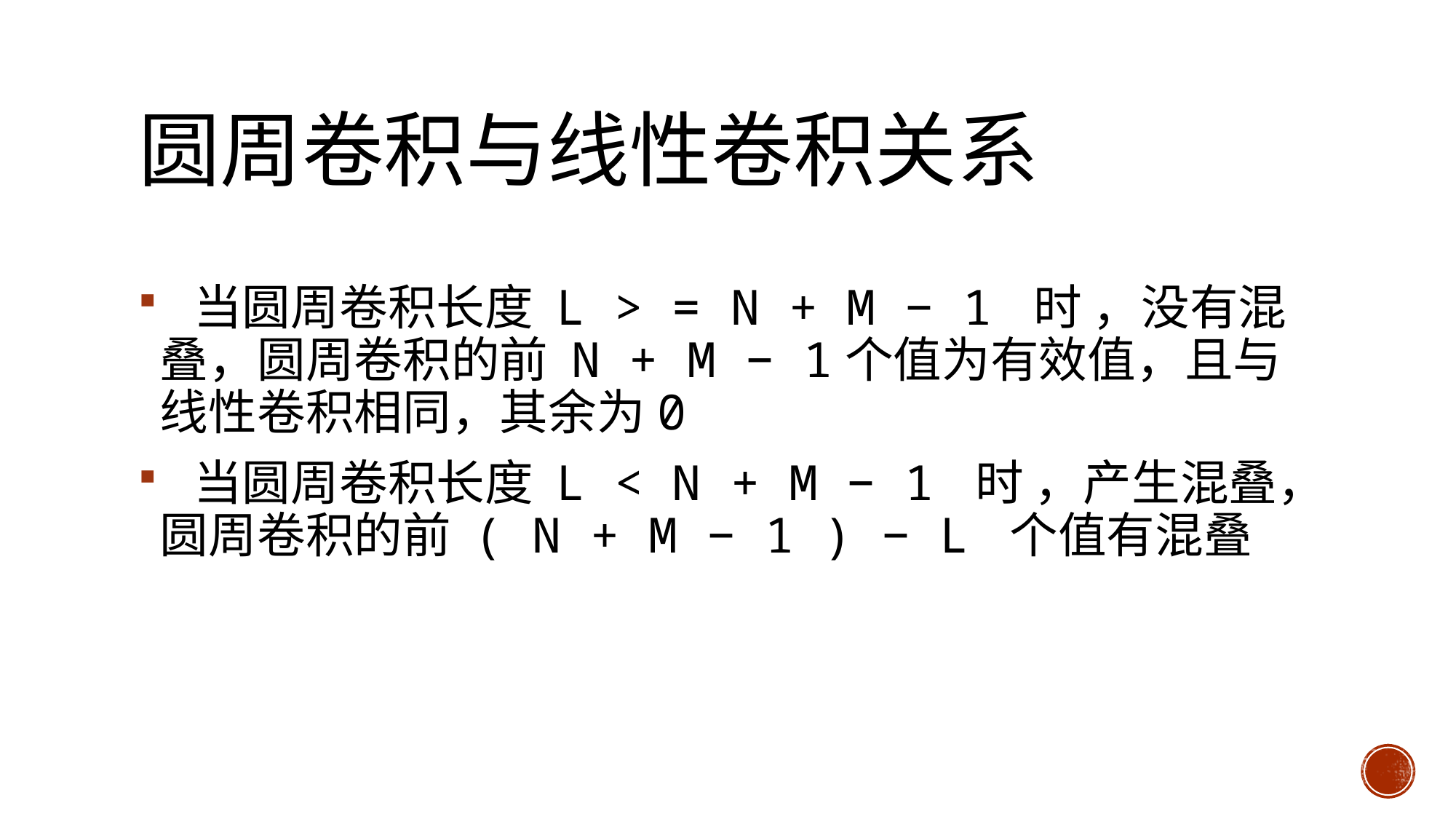

# 圆周卷积与线性卷积关系
  当圆周卷积长度 L > = N + M − 1 时 ，没有混叠，圆周卷积的前 N + M − 1个值为有效值，且与线性卷积相同，其余为0
  当圆周卷积长度 L < N + M − 1 时 ，产生混叠，圆周卷积的前 ( N + M − 1 ) − L 个值有混叠